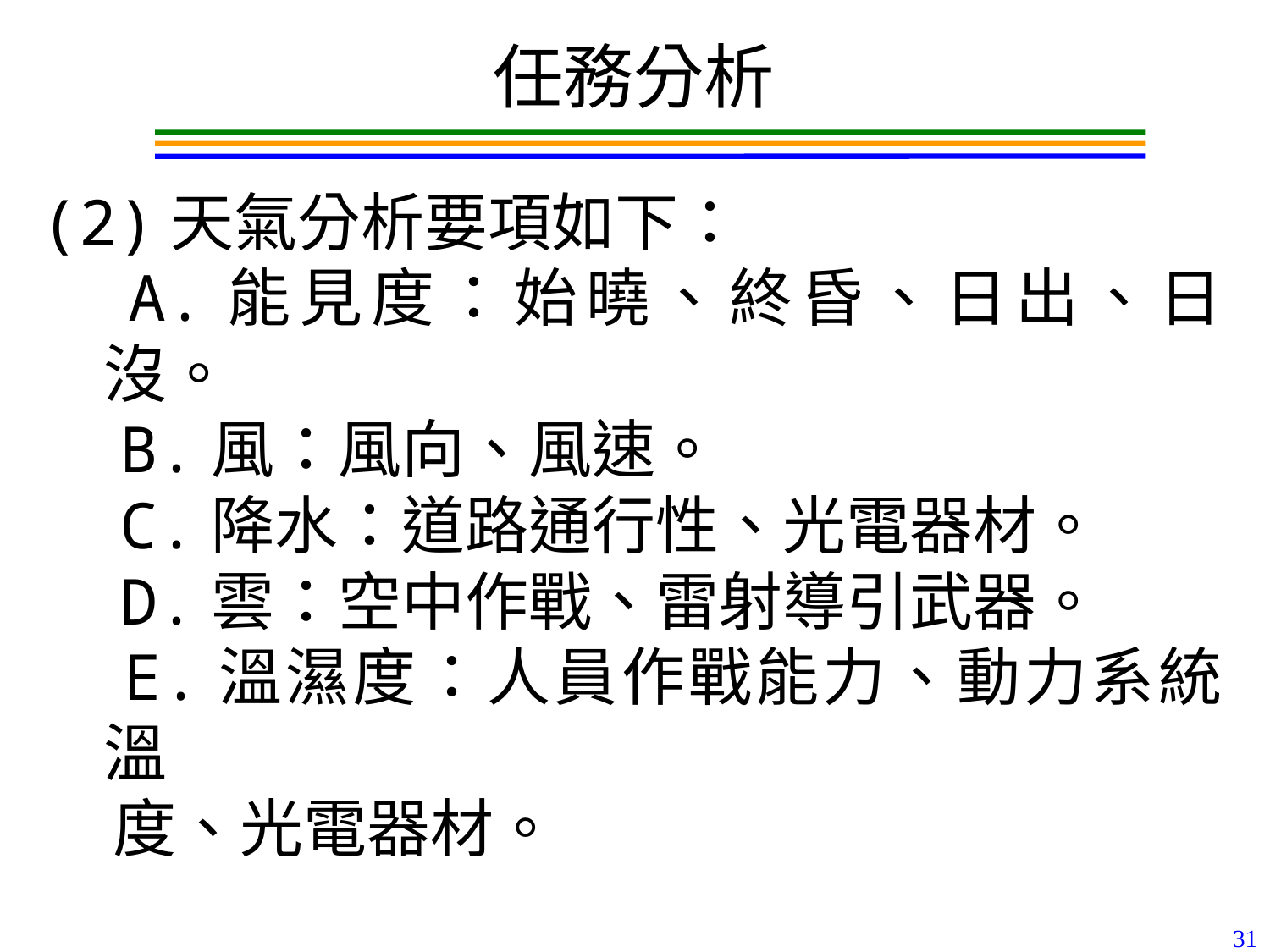

任務分析
(2)天氣分析要項如下：
　A.能見度：始曉、終昏、日出、日沒。
　B.風：風向、風速。
　C.降水：道路通行性、光電器材。
　D.雲：空中作戰、雷射導引武器。
　E.溫濕度：人員作戰能力、動力系統溫
    度、光電器材。
31